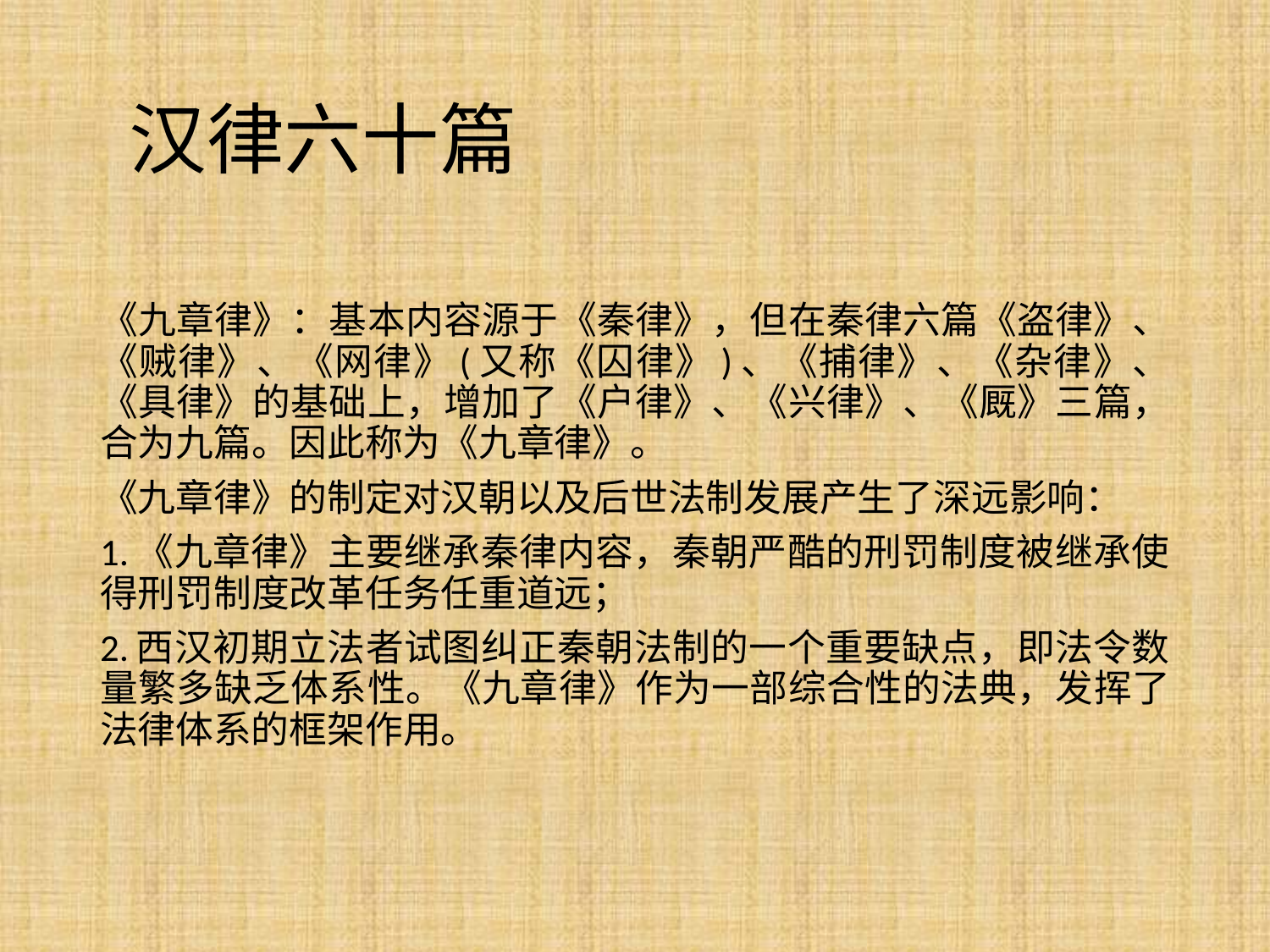

# 汉律六十篇
《九章律》：基本内容源于《秦律》，但在秦律六篇《盗律》、《贼律》、《网律》(又称《囚律》)、《捕律》、《杂律》、《具律》的基础上，增加了《户律》、《兴律》、《厩》三篇，合为九篇。因此称为《九章律》。
《九章律》的制定对汉朝以及后世法制发展产生了深远影响：
1.《九章律》主要继承秦律内容，秦朝严酷的刑罚制度被继承使得刑罚制度改革任务任重道远；
2.西汉初期立法者试图纠正秦朝法制的一个重要缺点，即法令数量繁多缺乏体系性。《九章律》作为一部综合性的法典，发挥了法律体系的框架作用。